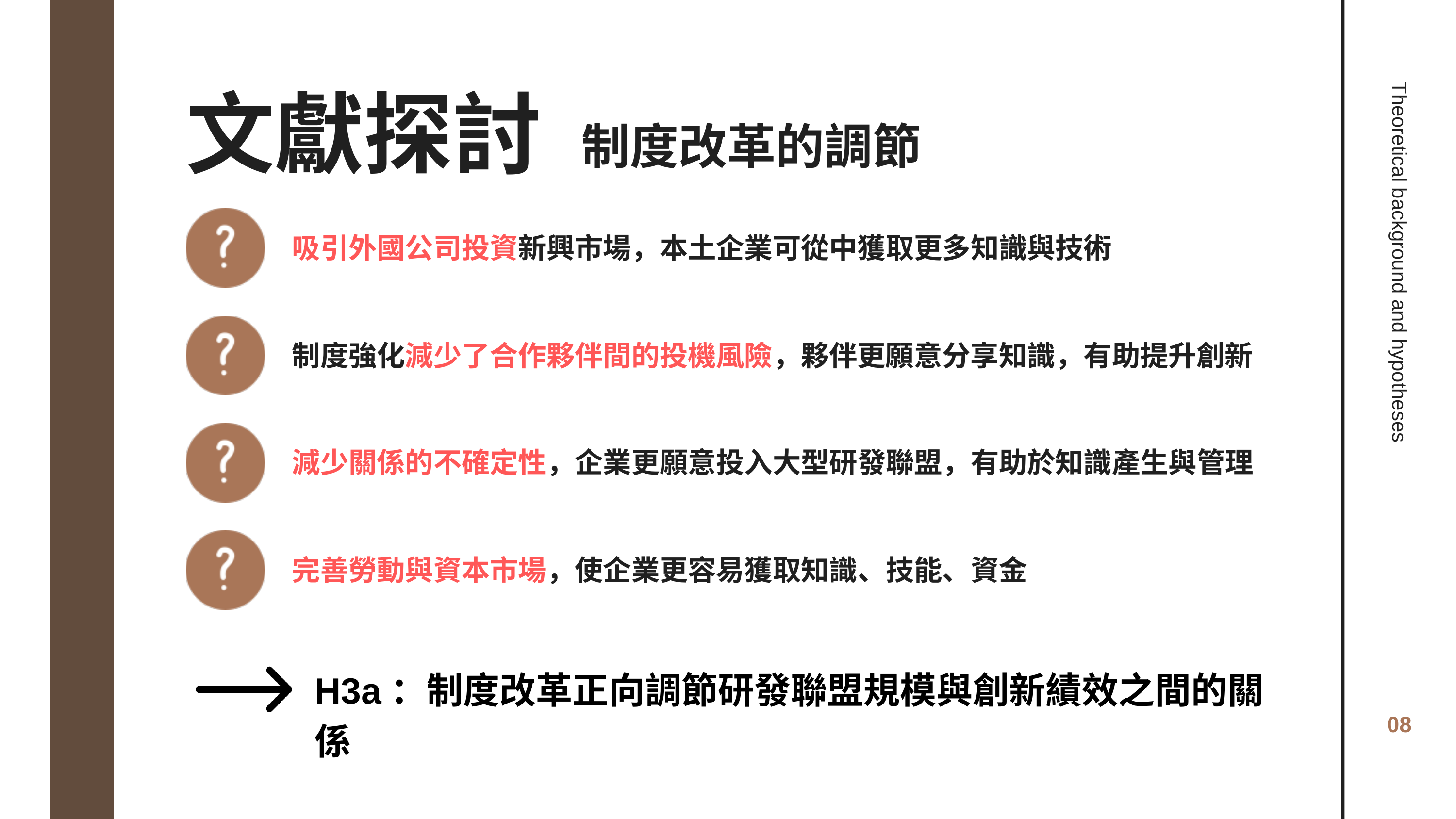

文獻探討
制度改革的調節

吸引外國公司投資新興市場，本土企業可從中獲取更多知識與技術
Theoretical background and hypotheses

制度強化減少了合作夥伴間的投機風險，夥伴更願意分享知識，有助提升創新

減少關係的不確定性，企業更願意投入大型研發聯盟，有助於知識產生與管理

完善勞動與資本市場，使企業更容易獲取知識、技能、資金
H3a：制度改革正向調節研發聯盟規模與創新績效之間的關係

08